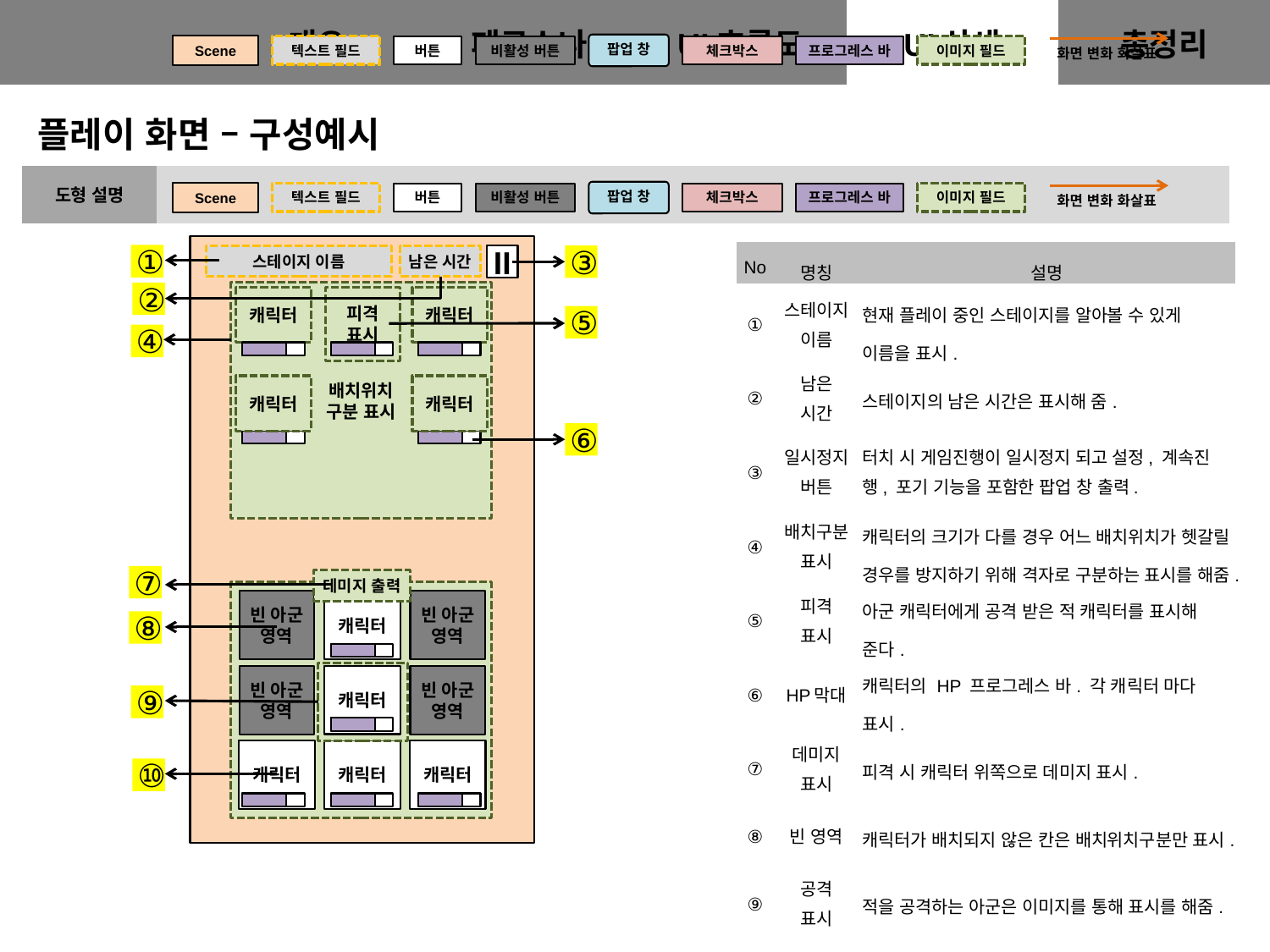

팝업 창
Scene
비활성 버튼
텍스트 필드
버튼
체크박스
프로그레스 바
이미지 필드
화면 변화 화살표
플레이 화면 – 구성예시

| No | 명칭 | 설명 |
| --- | --- | --- |
| ① | 스테이지 이름 | 현재 플레이 중인 스테이지를 알아볼 수 있게 이름을 표시. |
| ② | 남은 시간 | 스테이지의 남은 시간은 표시해 줌. |
| ③ | 일시정지 버튼 | 터치 시 게임진행이 일시정지 되고 설정, 계속진행, 포기 기능을 포함한 팝업 창 출력. |
| ④ | 배치구분 표시 | 캐릭터의 크기가 다를 경우 어느 배치위치가 헷갈릴 경우를 방지하기 위해 격자로 구분하는 표시를 해줌. |
| ⑤ | 피격 표시 | 아군 캐릭터에게 공격 받은 적 캐릭터를 표시해 준다. |
| ⑥ | HP막대 | 캐릭터의 HP 프로그레스 바. 각 캐릭터 마다 표시. |
| ⑦ | 데미지 표시 | 피격 시 캐릭터 위쪽으로 데미지 표시. |
| ⑧ | 빈 영역 | 캐릭터가 배치되지 않은 칸은 배치위치구분만 표시. |
| ⑨ | 공격 표시 | 적을 공격하는 아군은 이미지를 통해 표시를 해줌. |
| ⑩ | 캐릭터 | 캐릭터가 배치된 영역은 캐릭터 출력. 아군영역의 경우 배치된 캐릭터는 버튼기능도 겸한다. |
①
③
스테이지 이름
남은 시간
II
②
배치위치
구분 표시
캐릭터
피격
표시
캐릭터
⑤
④

캐릭터
캐릭터
⑥

⑦
데미지 출력
적 배치영역
빈 아군 영역
빈 아군 영역
캐릭터
⑧

이미지 필드
빈 아군 영역
빈 아군 영역
캐릭터
⑨

캐릭터
캐릭터
캐릭터
⑩